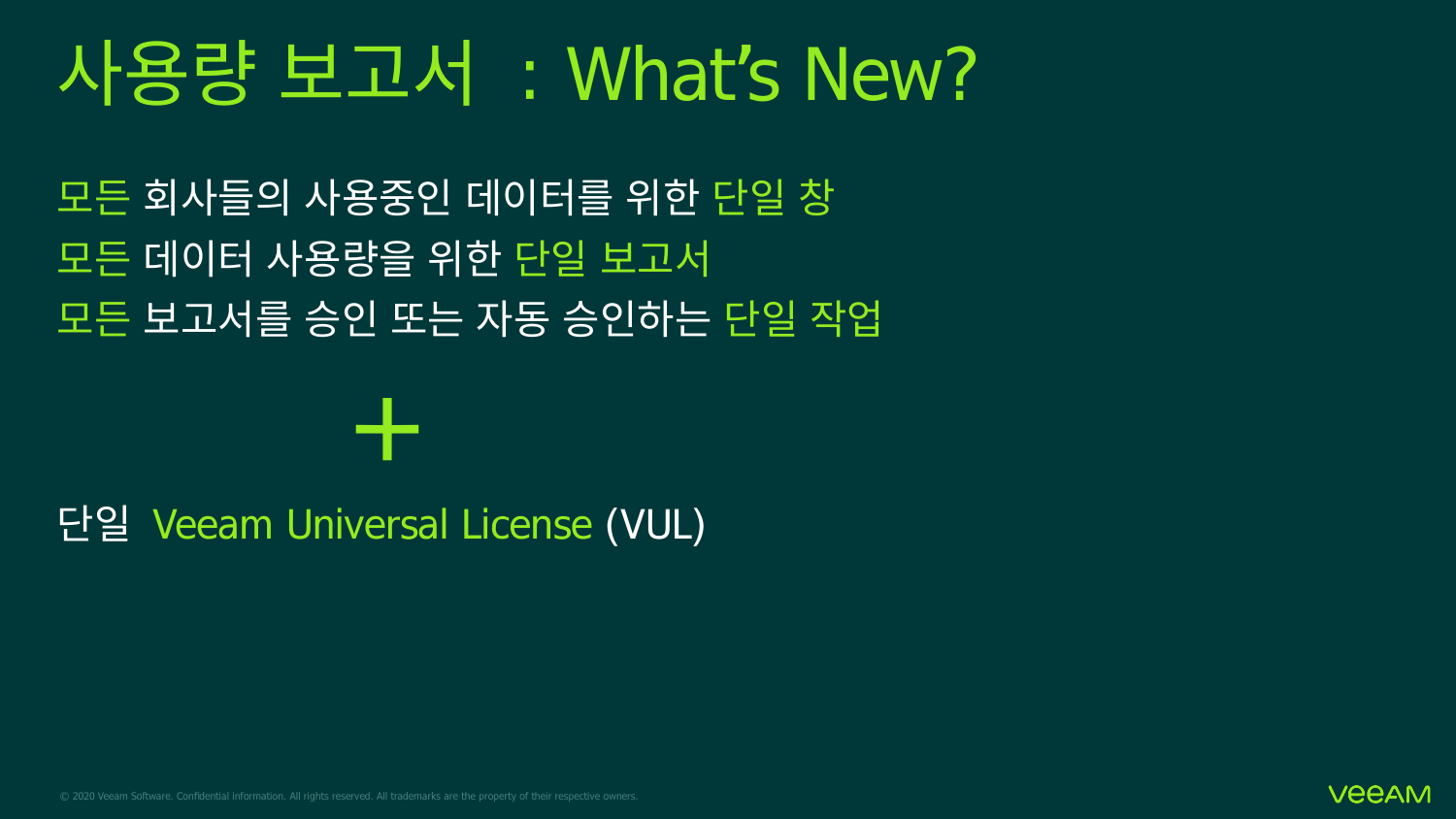

# 사용량 보고서 : What’s New?
모든 회사들의 사용중인 데이터를 위한 단일 창
모든 데이터 사용량을 위한 단일 보고서
모든 보고서를 승인 또는 자동 승인하는 단일 작업
		+
단일 Veeam Universal License (VUL)